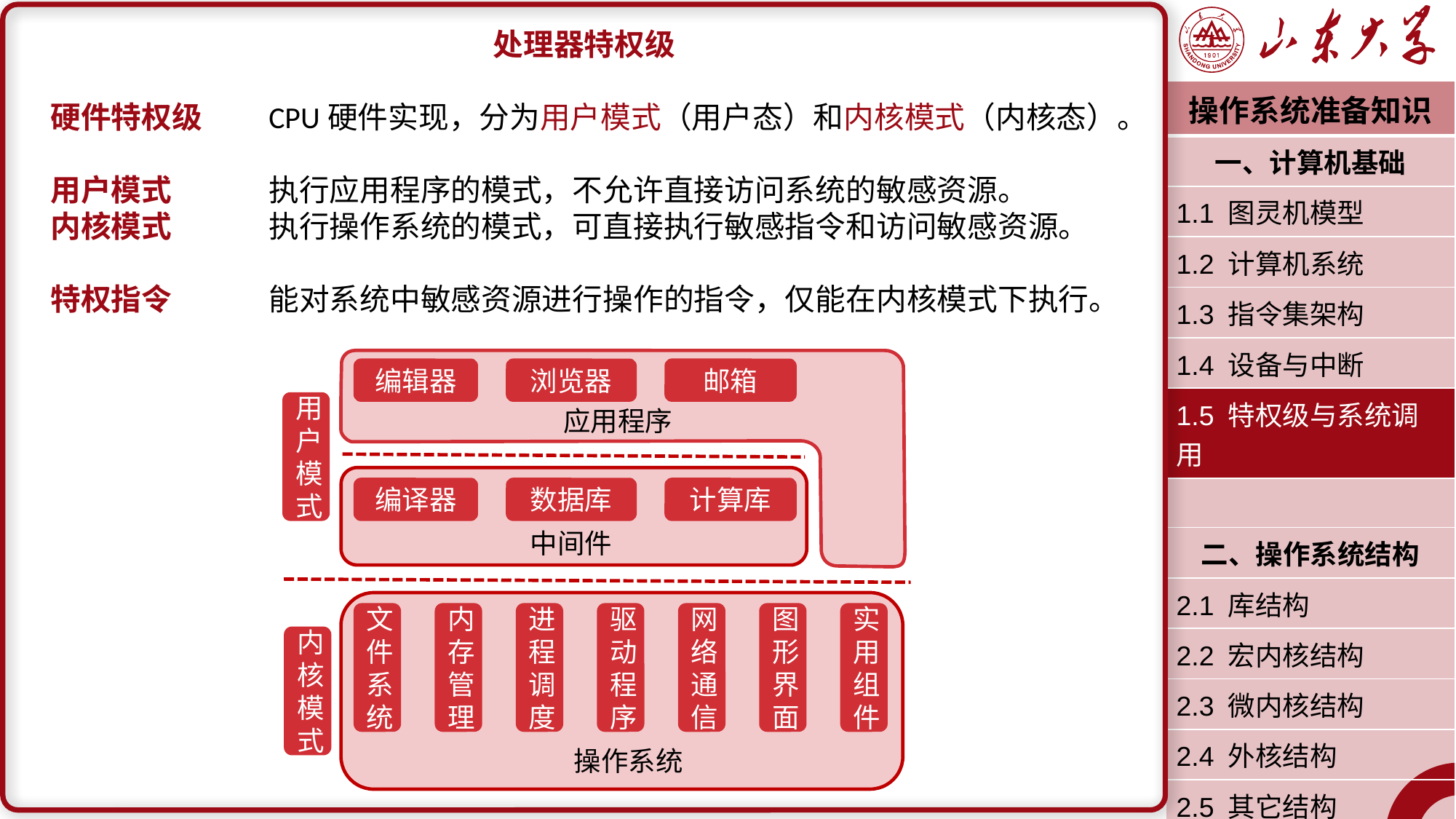

处理器特权级

硬件特权级	CPU硬件实现，分为用户模式（用户态）和内核模式（内核态）。

用户模式	执行应用程序的模式，不允许直接访问系统的敏感资源。
内核模式	执行操作系统的模式，可直接执行敏感指令和访问敏感资源。

特权指令	能对系统中敏感资源进行操作的指令，仅能在内核模式下执行。
| 操作系统准备知识 |
| --- |
| 一、计算机基础 |
| 1.1 图灵机模型 |
| 1.2 计算机系统 |
| 1.3 指令集架构 |
| 1.4 设备与中断 |
| 1.5 特权级与系统调用 |
|  |
| 二、操作系统结构 |
| 2.1 库结构 |
| 2.2 宏内核结构 |
| 2.3 微内核结构 |
| 2.4 外核结构 |
| 2.5 其它结构 |
| 潘润宇 2023.02 |

编辑器
浏览器
邮箱
用户
模式
应用程序

编译器
数据库
计算库
中间件

文件系统
内存管理
进程调度
驱动程序
网络通信
图形界面
实用组件
内核模式
操作系统